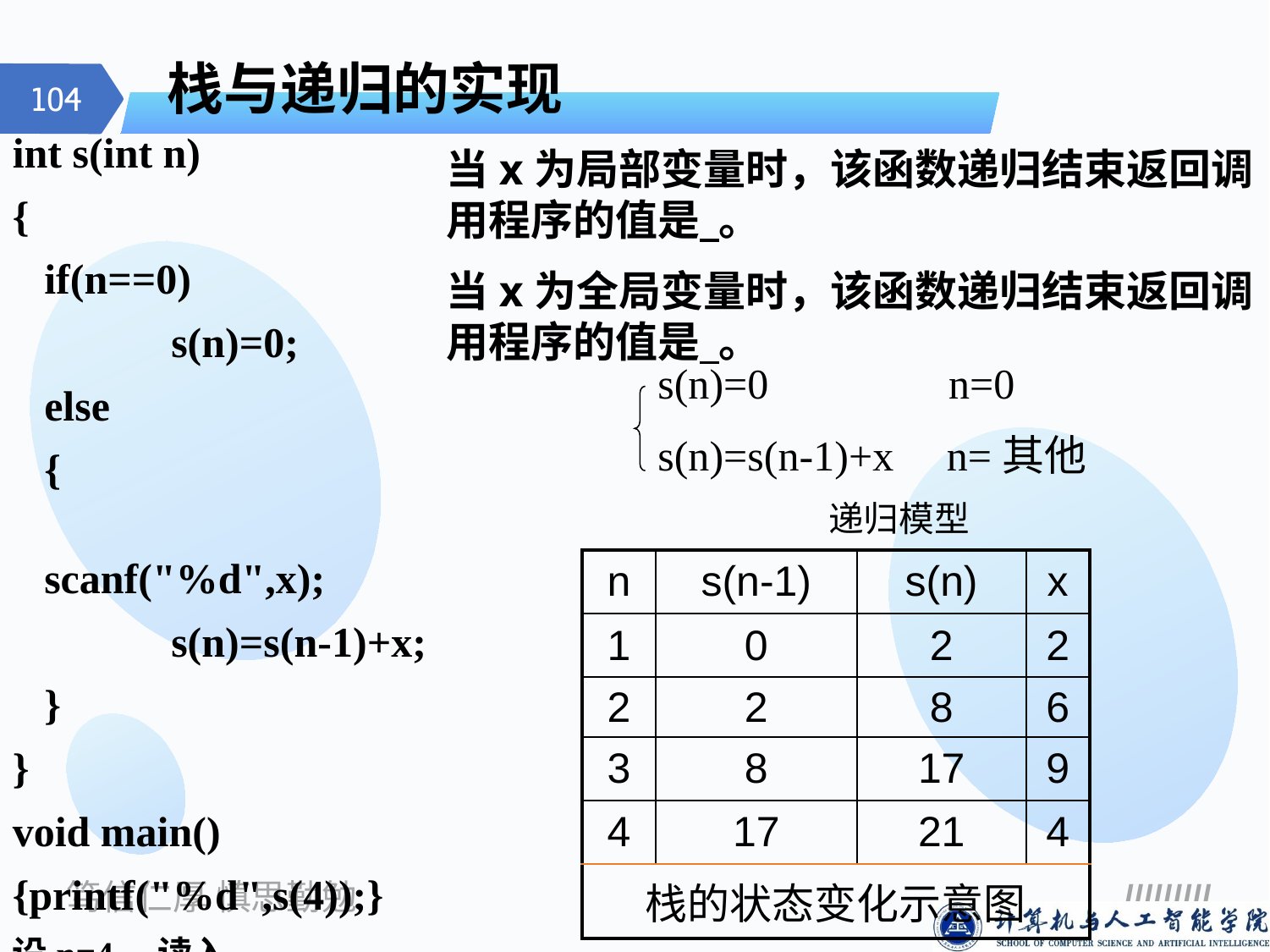

栈与递归的实现
int s(int n)
{
	if(n==0)
		s(n)=0;
	else
	{
		scanf("%d",x);
		s(n)=s(n-1)+x;
	}
}
void main()
{printf("%d",s(4));}
设n=4，读入x=4，9，6，2
当x为局部变量时，该函数递归结束返回调用程序的值是  。
当x为全局变量时，该函数递归结束返回调用程序的值是  。
s(n)=0                 n=0
s(n)=s(n-1)+x     n=其他
递归模型

| n | s(n-1) | s(n) | x |
| --- | --- | --- | --- |
| 1 | 0 | 2 | 2 |
| 2 | 2 | 8 | 6 |
| 3 | 8 | 17 | 9 |
| 4 | 17 | 21 | 4 |
| 栈的状态变化示意图 |  |  |  |